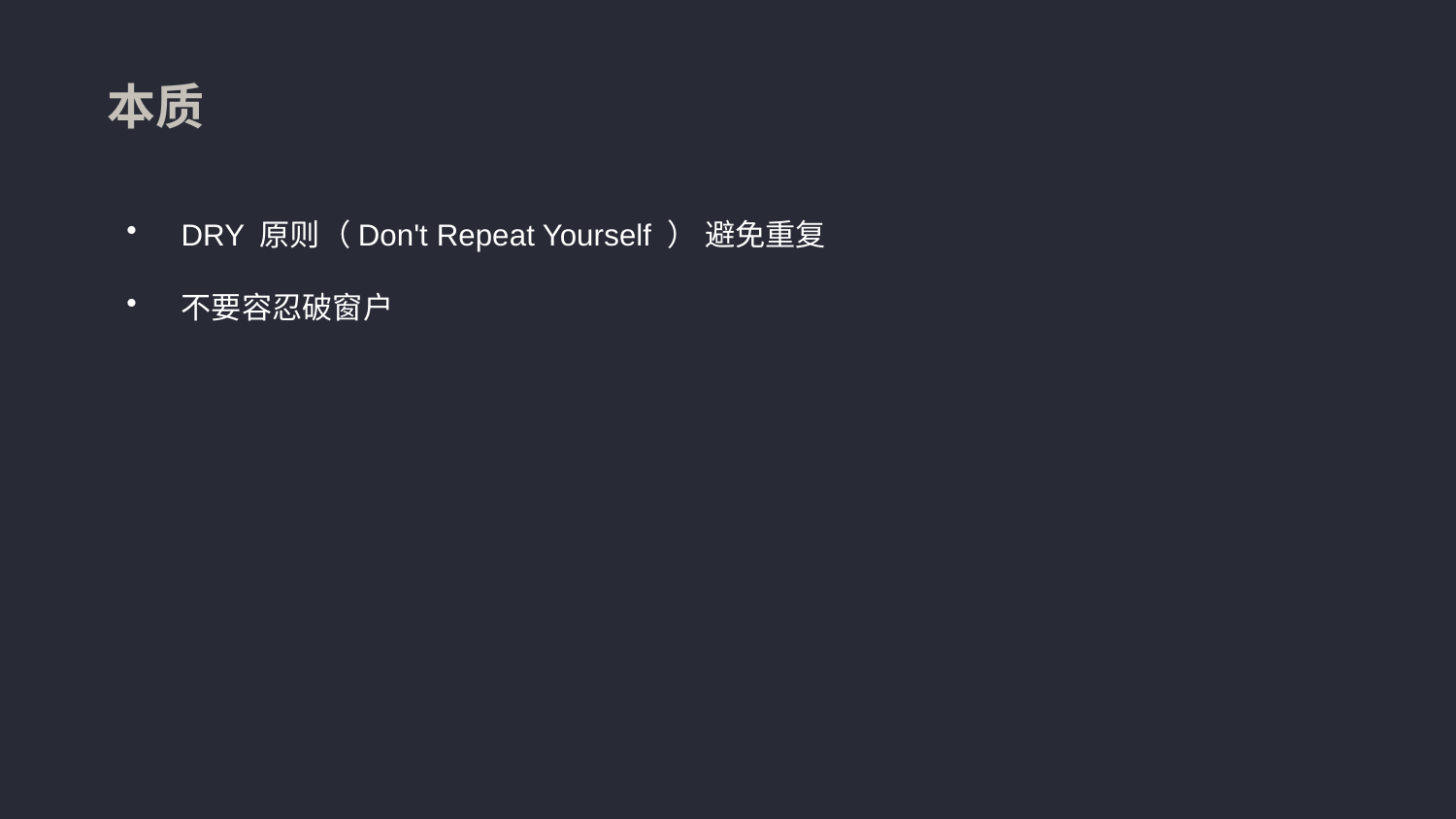

本质
DRY 原则（Don't Repeat Yourself ） 避免重复
不要容忍破窗户